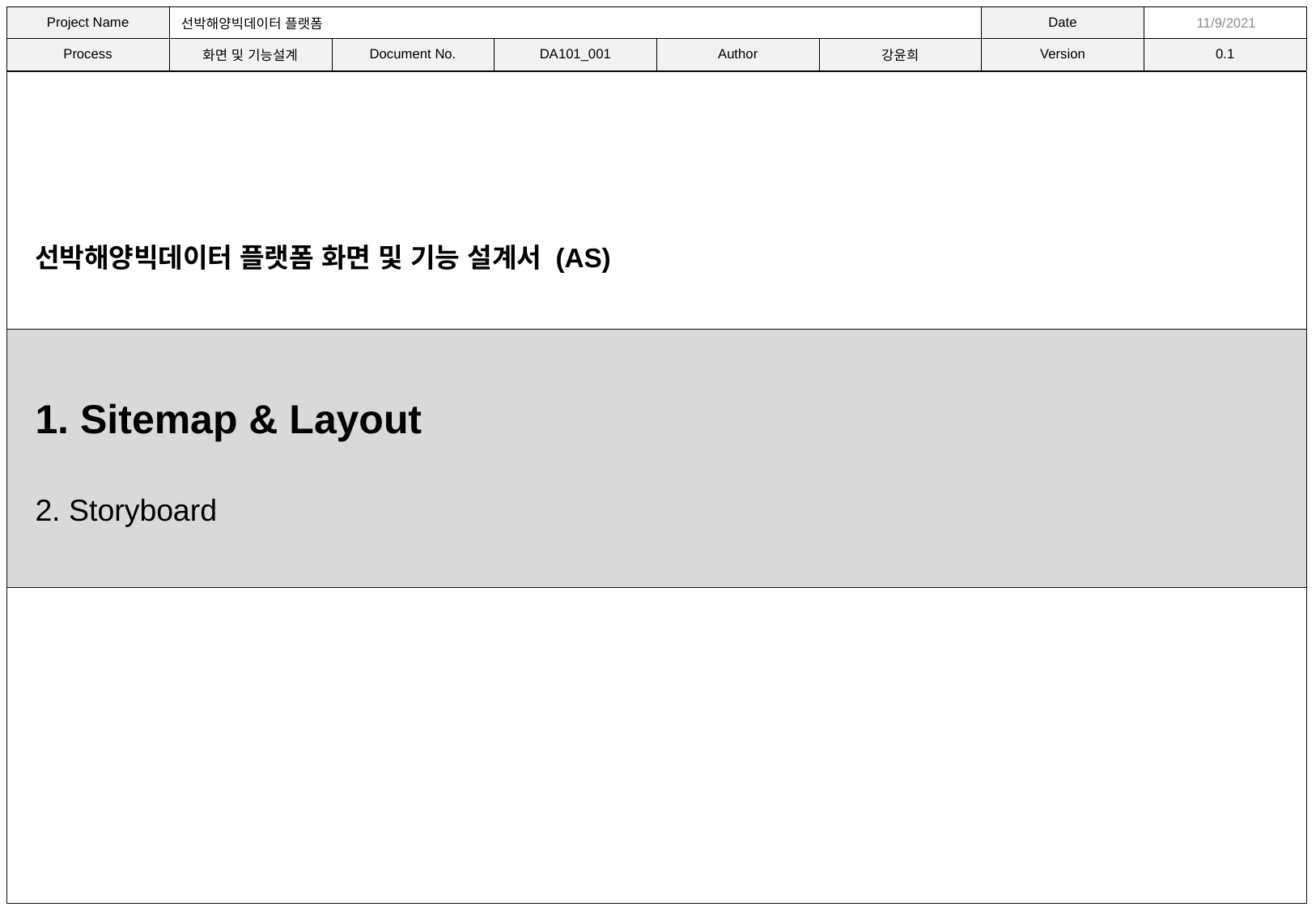

11/9/2021
선박해양빅데이터 플랫폼 화면 및 기능 설계서 (AS)
1. Sitemap & Layout

2. Storyboard